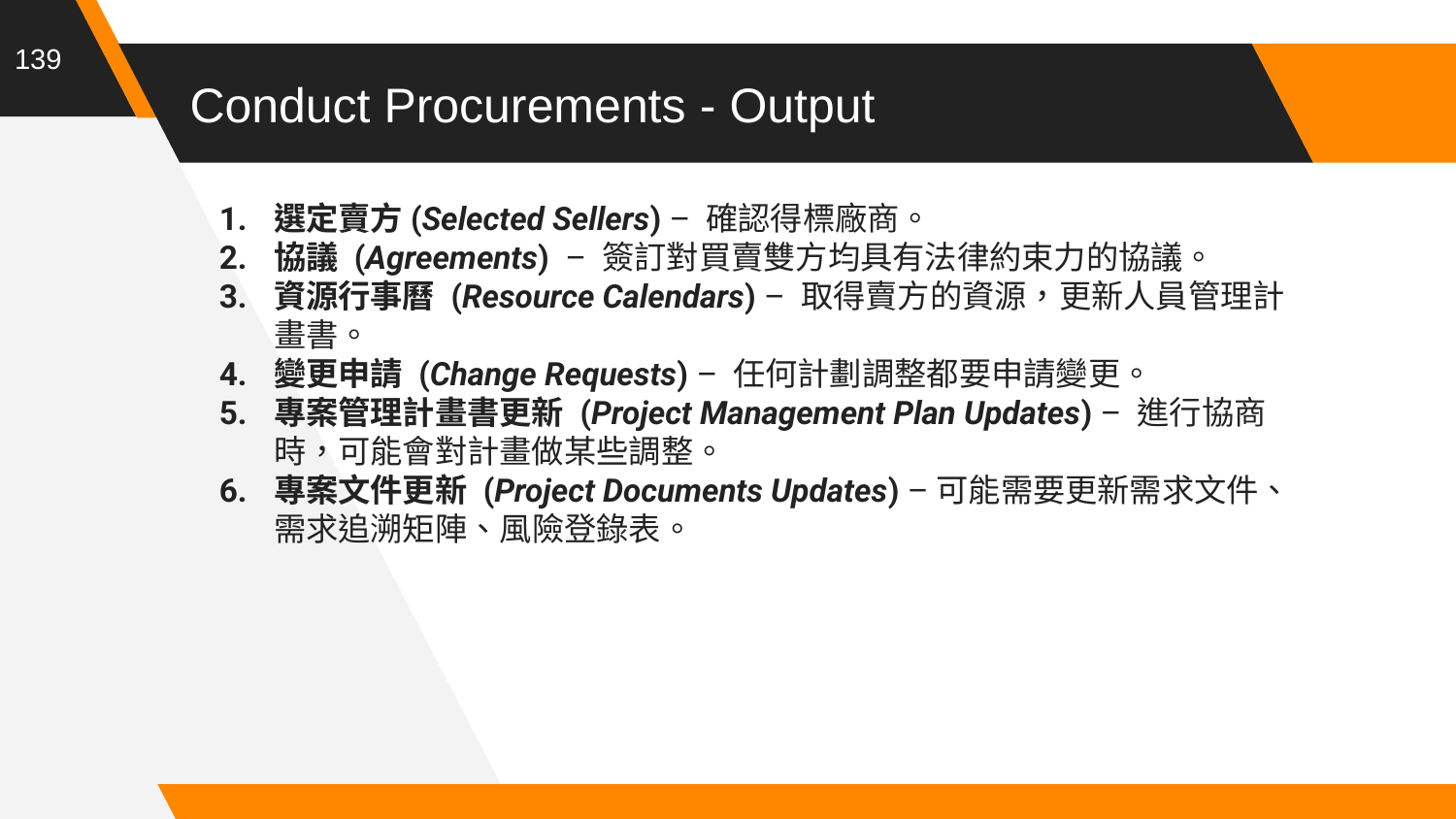

139
# Conduct Procurements - Output
選定賣方(Selected Sellers) – 確認得標廠商。
協議 (Agreements)  – 簽訂對買賣雙方均具有法律約束力的協議。
資源行事曆 (Resource Calendars) – 取得賣方的資源，更新人員管理計畫書。
變更申請 (Change Requests) – 任何計劃調整都要申請變更。
專案管理計畫書更新 (Project Management Plan Updates) – 進行協商時，可能會對計畫做某些調整。
專案文件更新 (Project Documents Updates) –可能需要更新需求文件、需求追溯矩陣、風險登錄表。